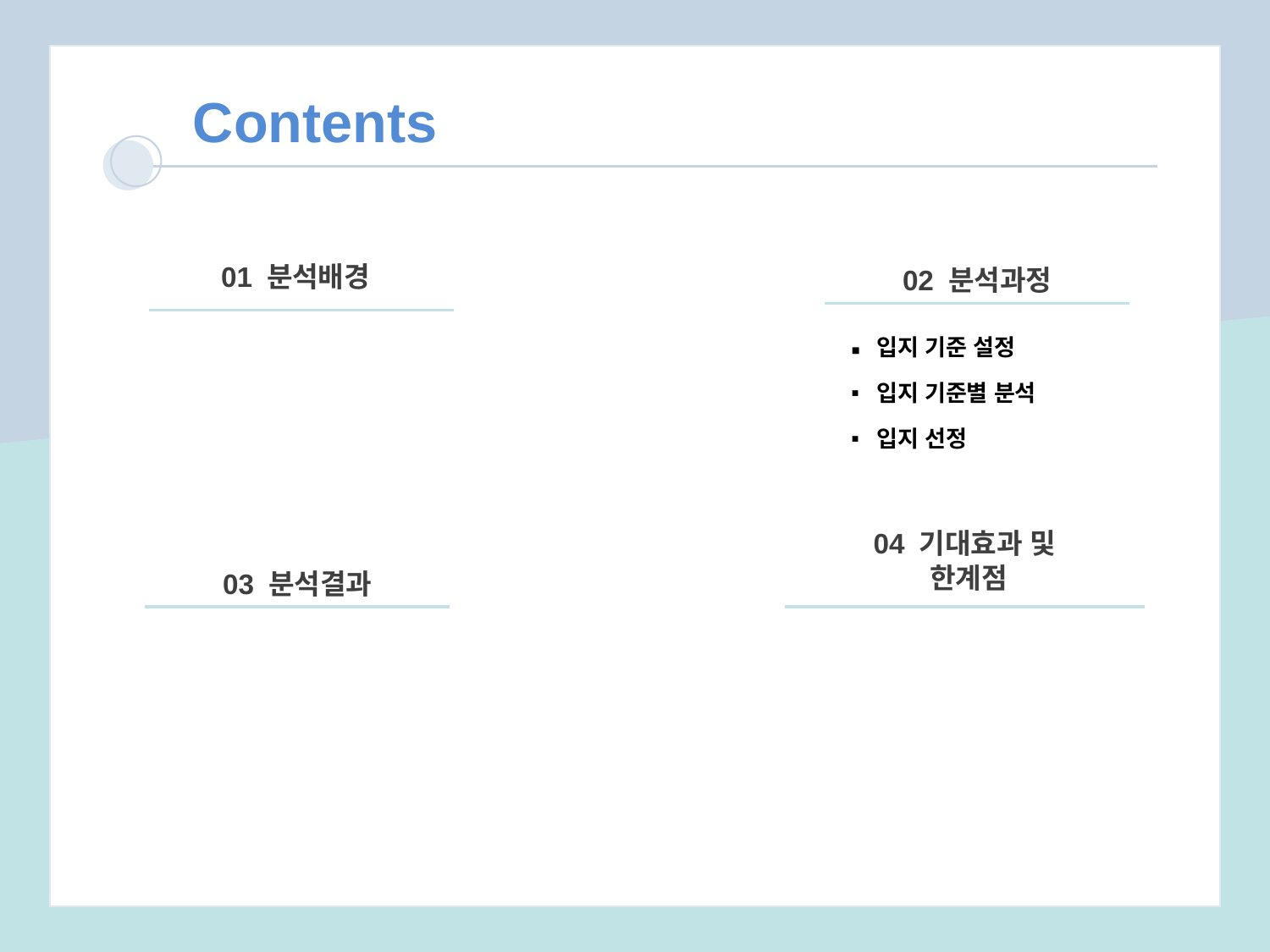

Contents
01 분석배경
02 분석과정
입지 기준 설정
입지 기준별 분석
입지 선정
04 기대효과 및
한계점
03 분석결과